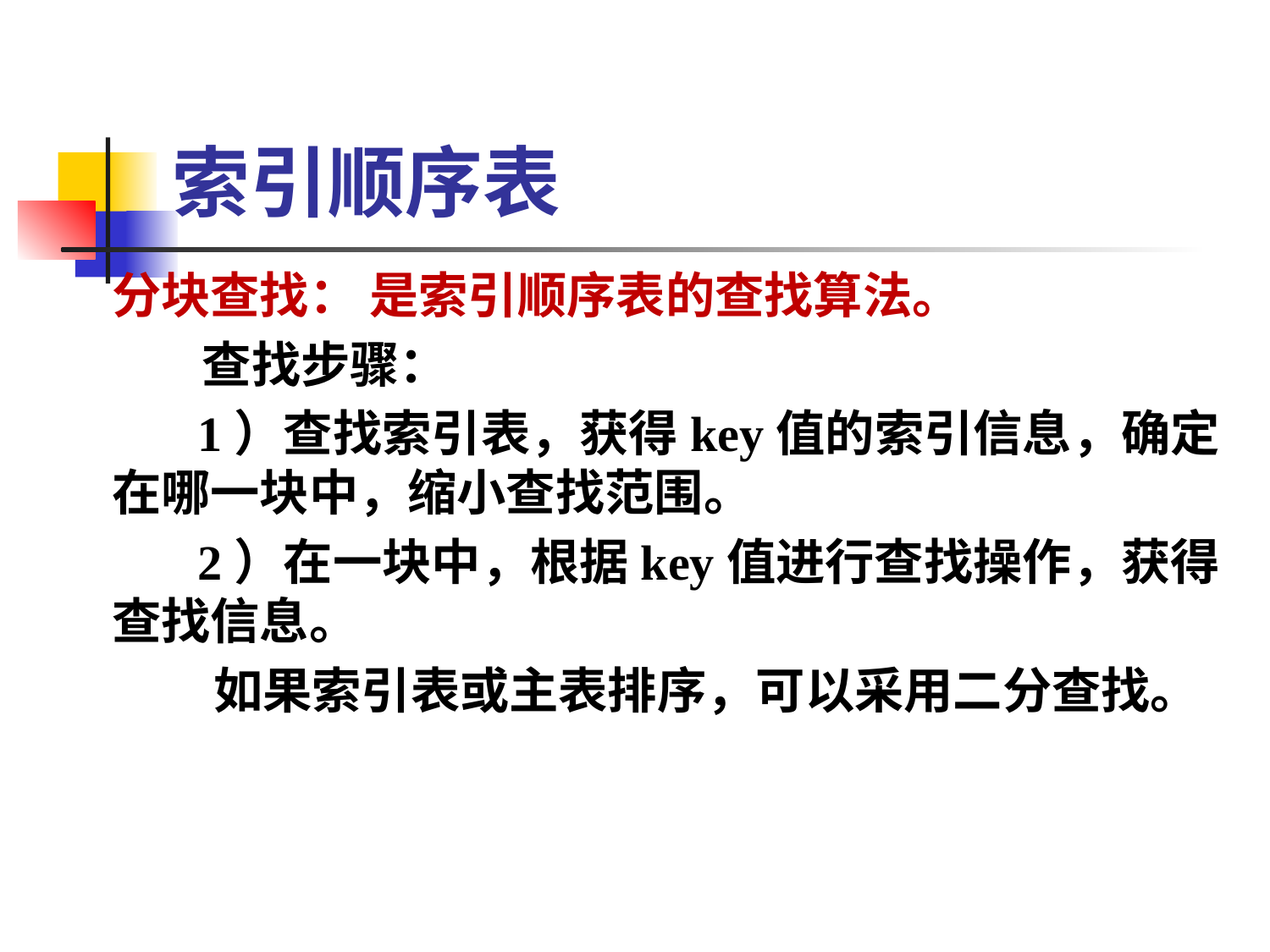

# 索引顺序表
分块查找： 是索引顺序表的查找算法。
       查找步骤：
       1）查找索引表，获得key值的索引信息，确定在哪一块中，缩小查找范围。
       2）在一块中，根据key值进行查找操作，获得查找信息。
        如果索引表或主表排序，可以采用二分查找。
30